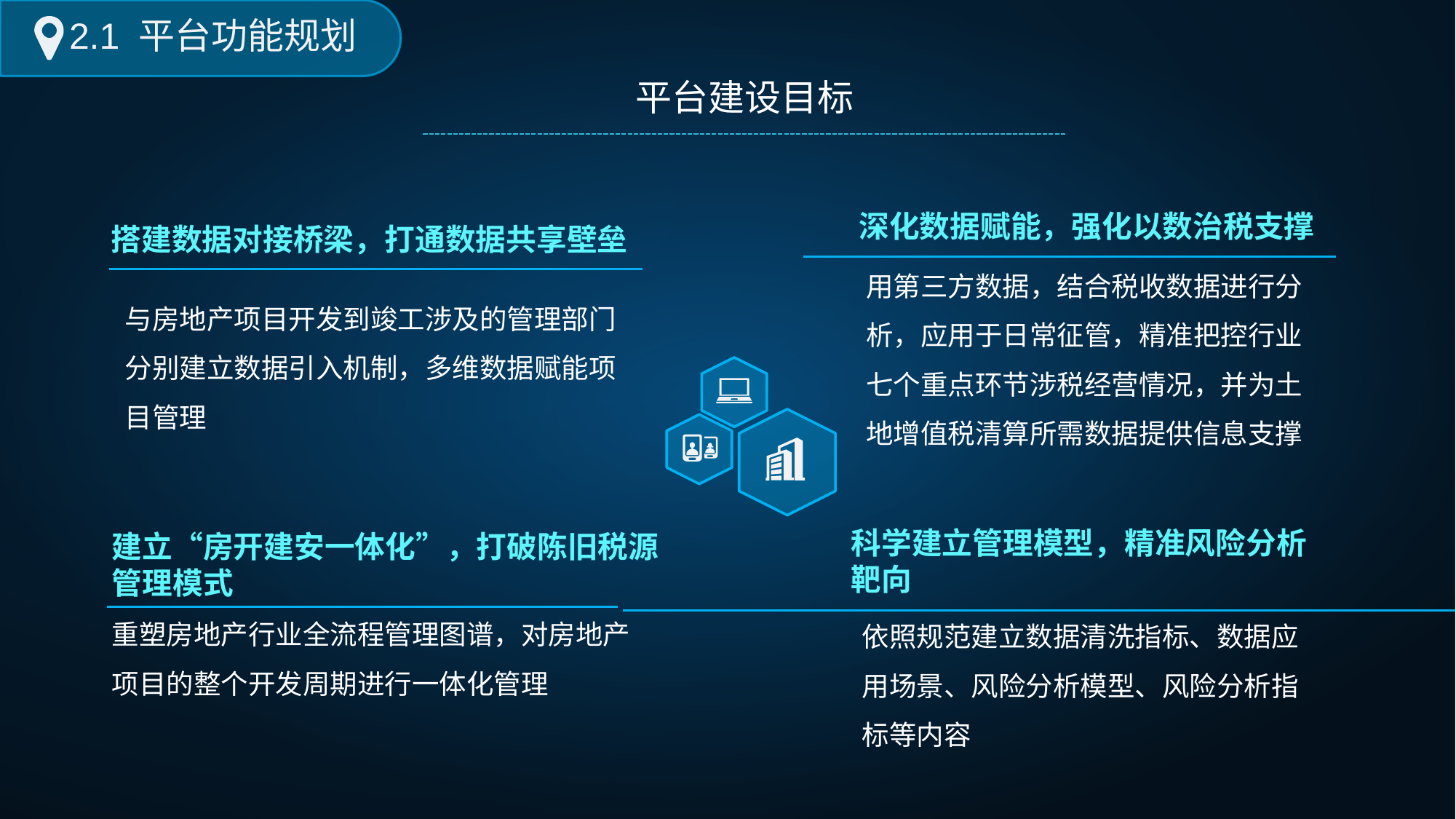

2.1 平台功能规划
平台建设目标

深化数据赋能，强化以数治税支撑
用第三方数据，结合税收数据进行分析，应用于日常征管，精准把控行业七个重点环节涉税经营情况，并为土地增值税清算所需数据提供信息支撑
搭建数据对接桥梁，打通数据共享壁垒
与房地产项目开发到竣工涉及的管理部门分别建立数据引入机制，多维数据赋能项目管理

科学建立管理模型，精准风险分析靶向

依照规范建立数据清洗指标、数据应用场景、风险分析模型、风险分析指标等内容
建立“房开建安一体化”，打破陈旧税源管理模式

重塑房地产行业全流程管理图谱，对房地产项目的整个开发周期进行一体化管理